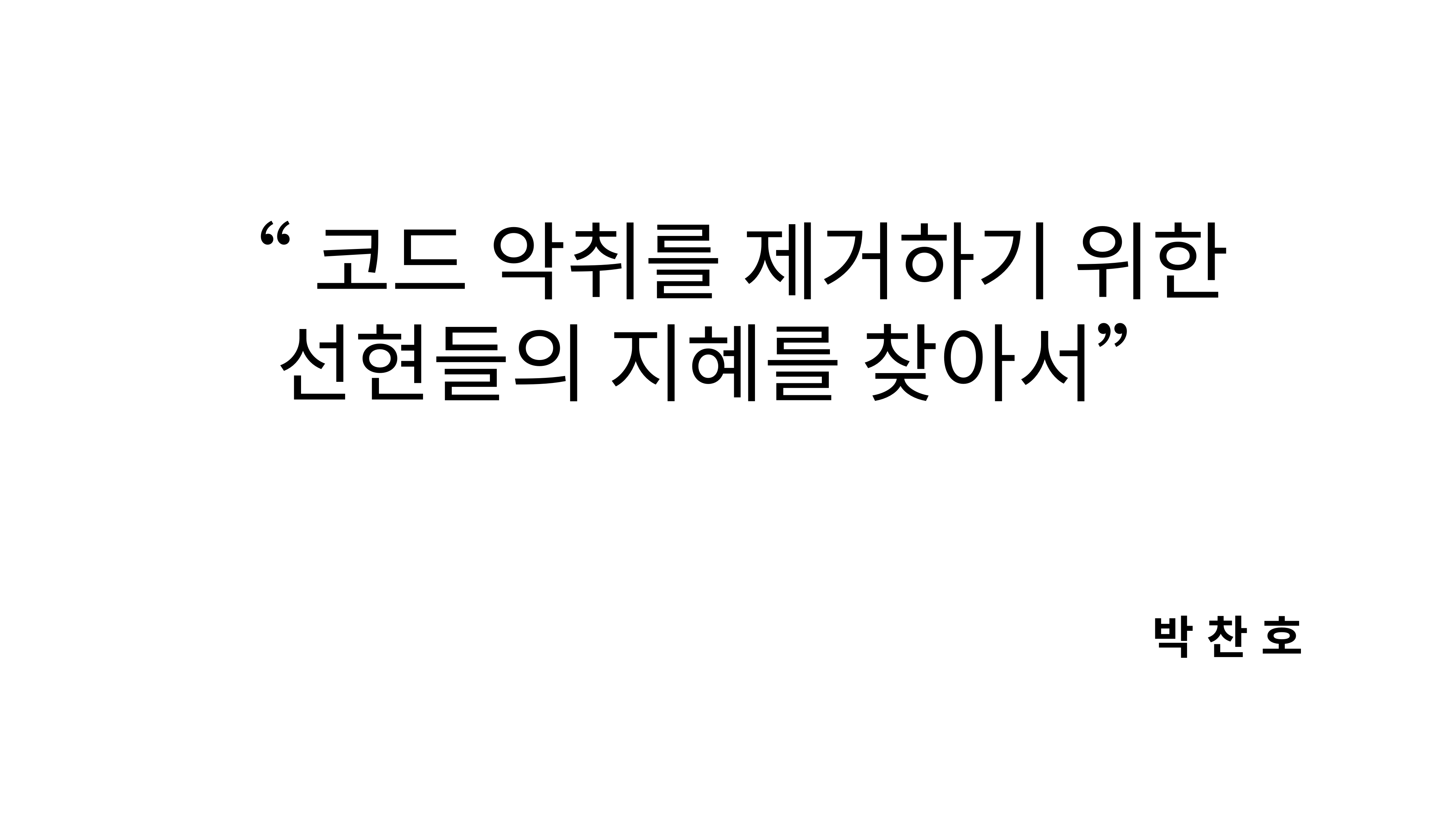

# “코드 악취를 제거하기 위한
선현들의 지혜를 찾아서”
박 찬 호